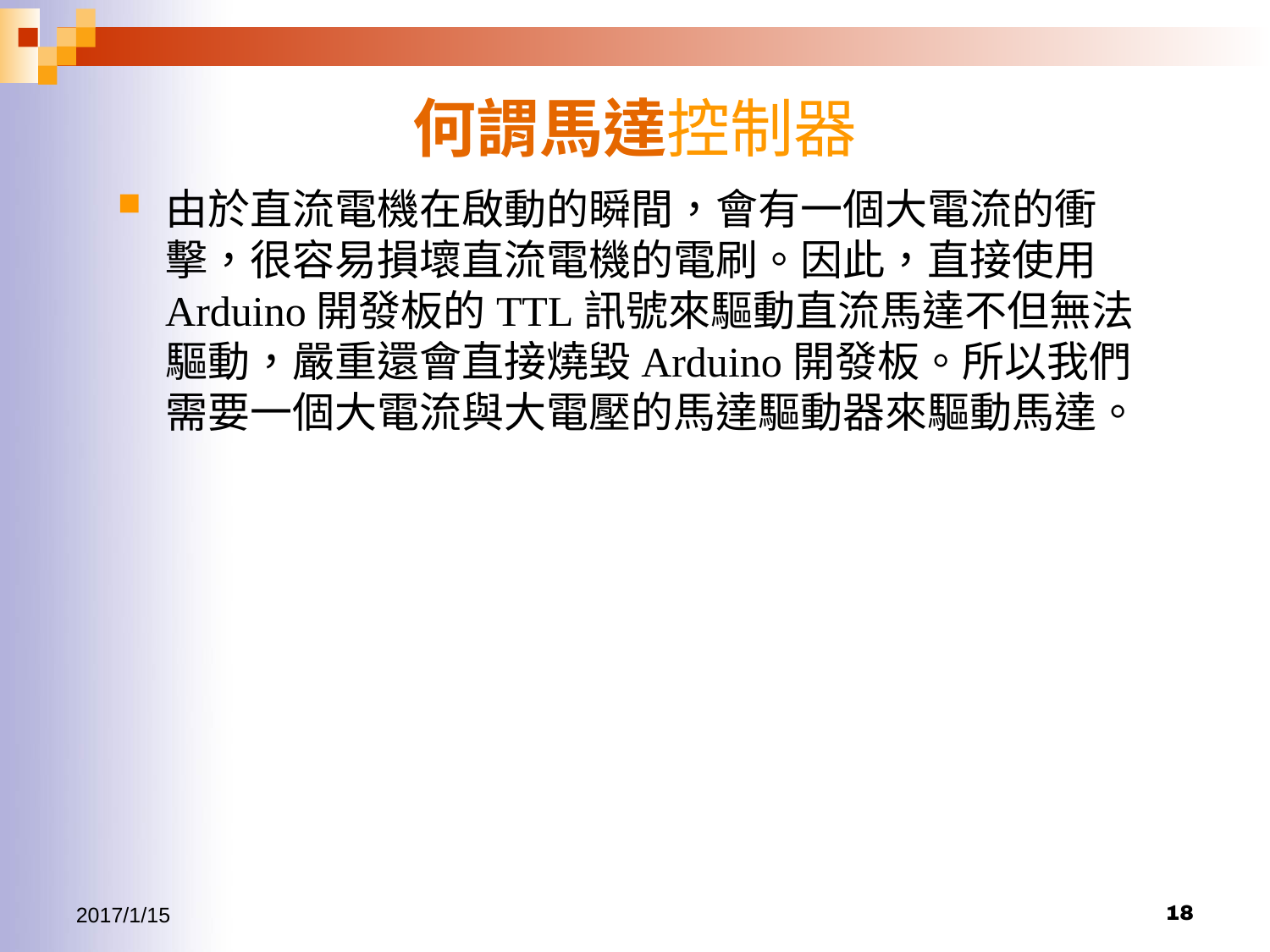

# 何謂馬達控制器
由於直流電機在啟動的瞬間，會有一個大電流的衝擊，很容易損壞直流電機的電刷。因此，直接使用Arduino開發板的TTL訊號來驅動直流馬達不但無法驅動，嚴重還會直接燒毀Arduino開發板。所以我們需要一個大電流與大電壓的馬達驅動器來驅動馬達。
2017/1/15
18